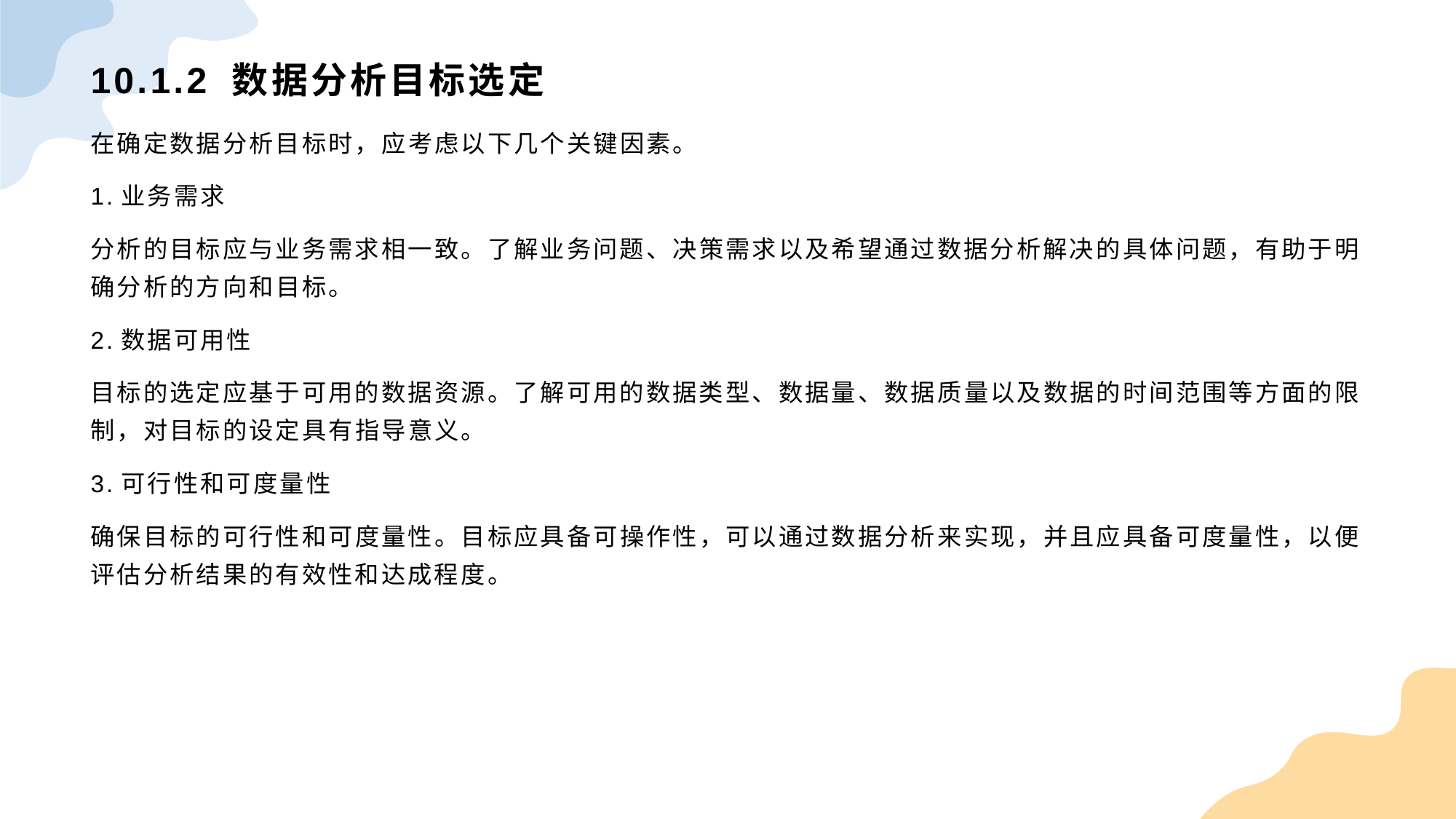

# 10.1.2 数据分析目标选定
在确定数据分析目标时，应考虑以下几个关键因素。
1.业务需求
分析的目标应与业务需求相一致。了解业务问题、决策需求以及希望通过数据分析解决的具体问题，有助于明确分析的方向和目标。
2.数据可用性
目标的选定应基于可用的数据资源。了解可用的数据类型、数据量、数据质量以及数据的时间范围等方面的限制，对目标的设定具有指导意义。
3.可行性和可度量性
确保目标的可行性和可度量性。目标应具备可操作性，可以通过数据分析来实现，并且应具备可度量性，以便评估分析结果的有效性和达成程度。